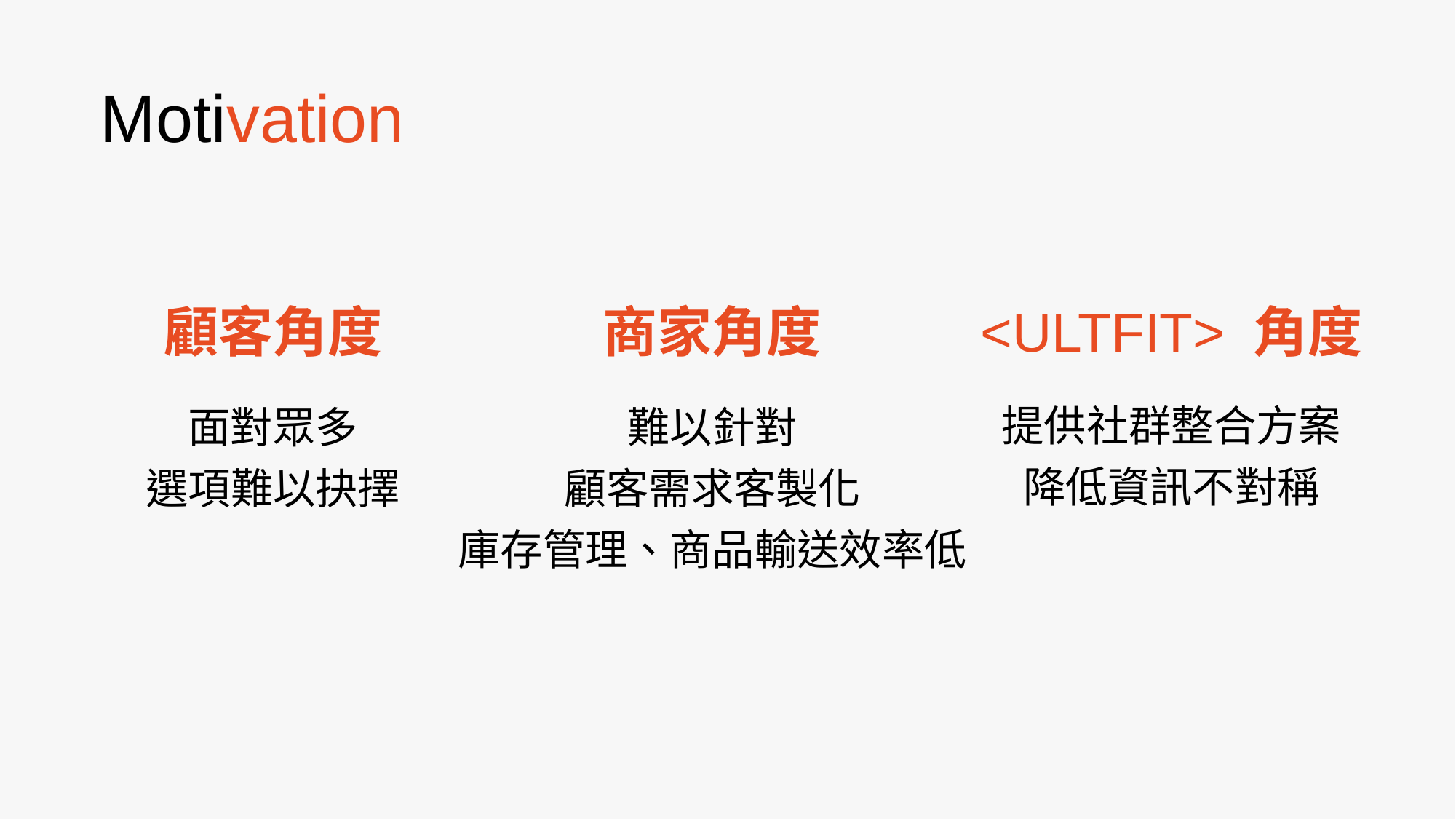

Motivation
顧客角度
商家角度
<ULTFIT> 角度
提供社群整合方案
降低資訊不對稱
面對眾多
選項難以抉擇
難以針對
顧客需求客製化
庫存管理、商品輸送效率低